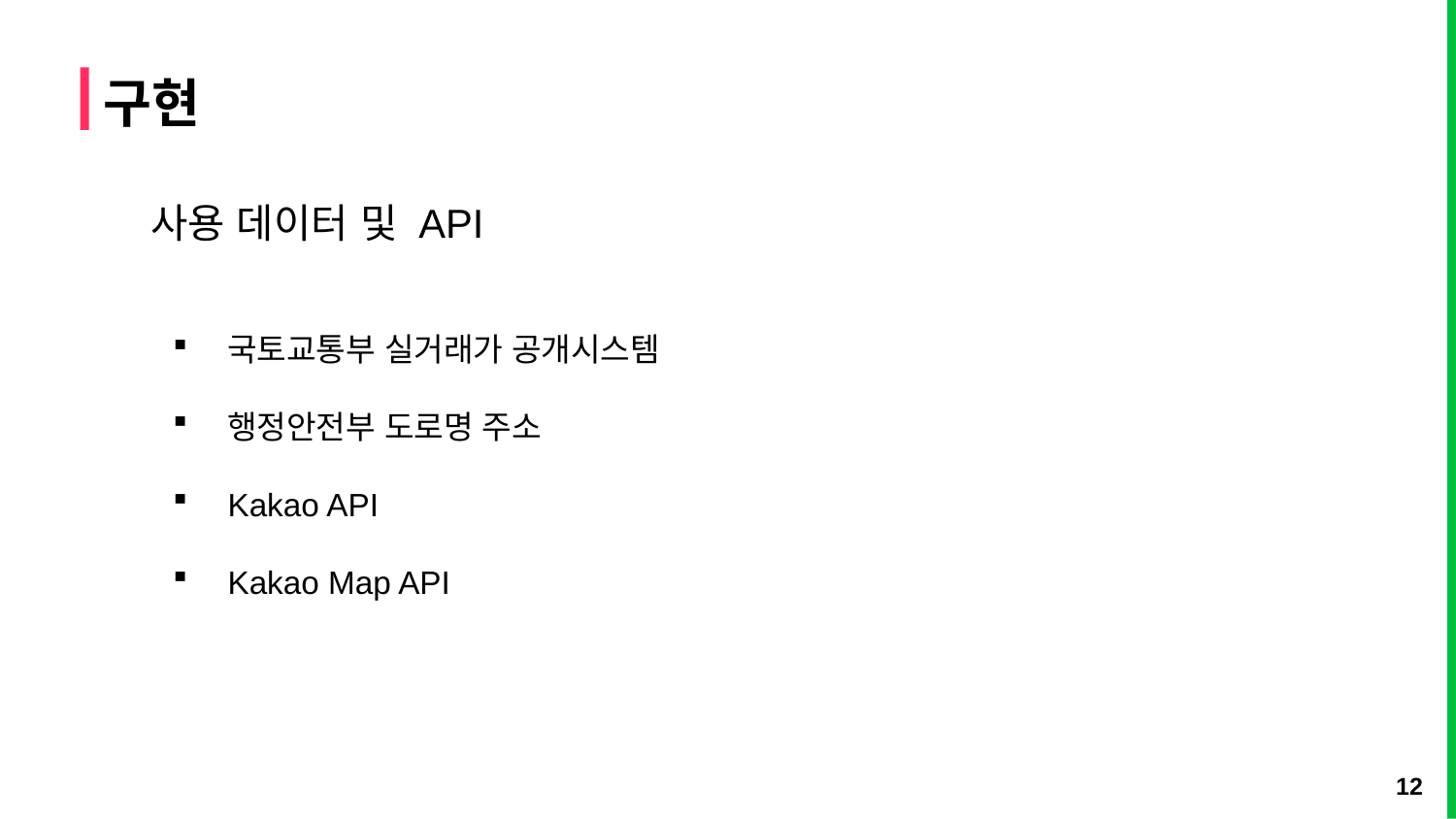

구현
사용 데이터 및 API
국토교통부 실거래가 공개시스템
행정안전부 도로명 주소
Kakao API
Kakao Map API
12